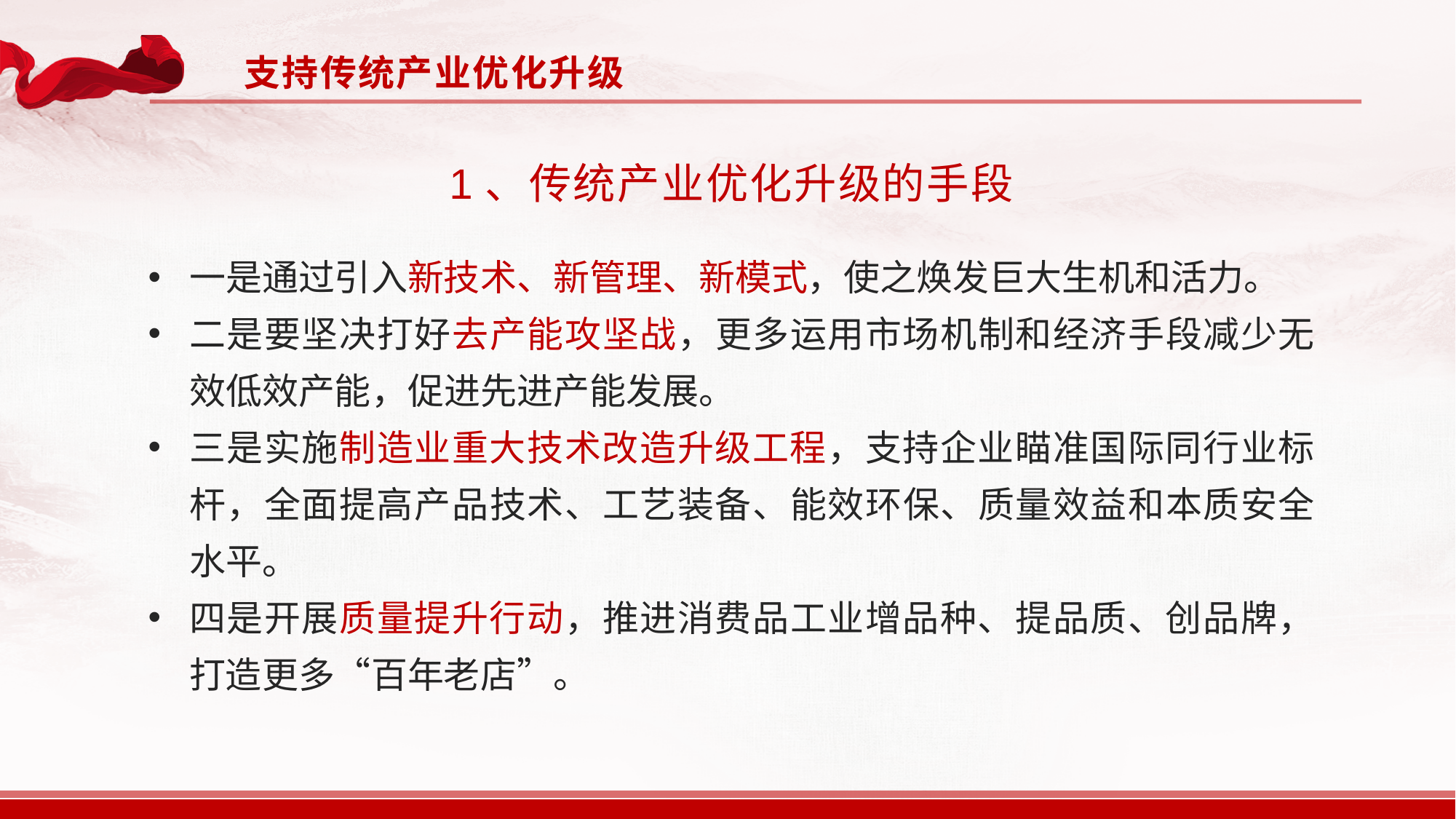

支持传统产业优化升级
1、传统产业优化升级的手段
一是通过引入新技术、新管理、新模式，使之焕发巨大生机和活力。
二是要坚决打好去产能攻坚战，更多运用市场机制和经济手段减少无效低效产能，促进先进产能发展。
三是实施制造业重大技术改造升级工程，支持企业瞄准国际同行业标杆，全面提高产品技术、工艺装备、能效环保、质量效益和本质安全水平。
四是开展质量提升行动，推进消费品工业增品种、提品质、创品牌，打造更多“百年老店”。